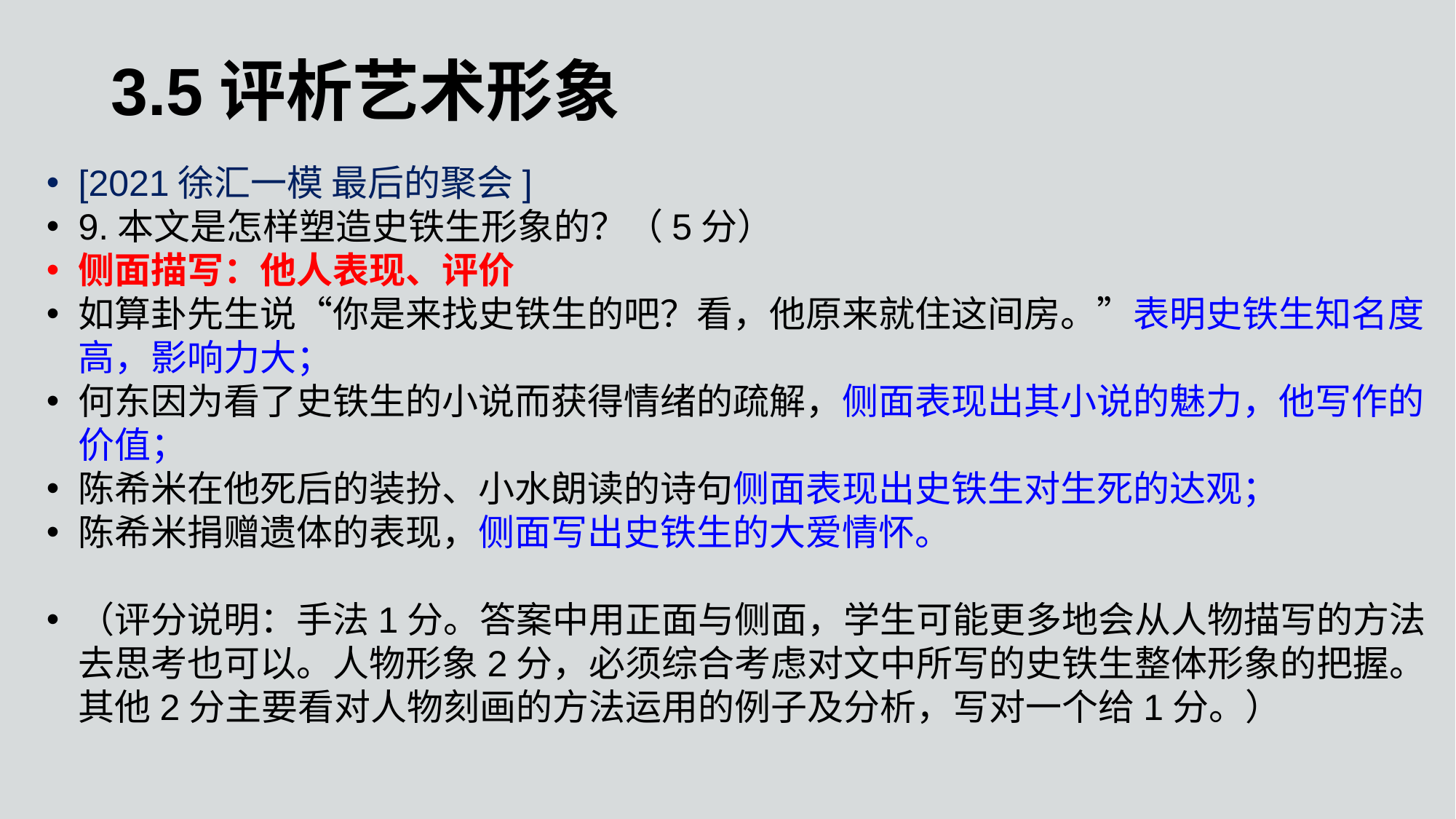

3.5评析艺术形象
[2021徐汇一模 最后的聚会]
9.本文是怎样塑造史铁生形象的？（5分）
侧面描写：他人表现、评价
如算卦先生说“你是来找史铁生的吧？看，他原来就住这间房。”表明史铁生知名度高，影响力大；
何东因为看了史铁生的小说而获得情绪的疏解，侧面表现出其小说的魅力，他写作的价值；
陈希米在他死后的装扮、小水朗读的诗句侧面表现出史铁生对生死的达观；
陈希米捐赠遗体的表现，侧面写出史铁生的大爱情怀。

（评分说明：手法1分。答案中用正面与侧面，学生可能更多地会从人物描写的方法去思考也可以。人物形象2分，必须综合考虑对文中所写的史铁生整体形象的把握。其他2分主要看对人物刻画的方法运用的例子及分析，写对一个给1分。）